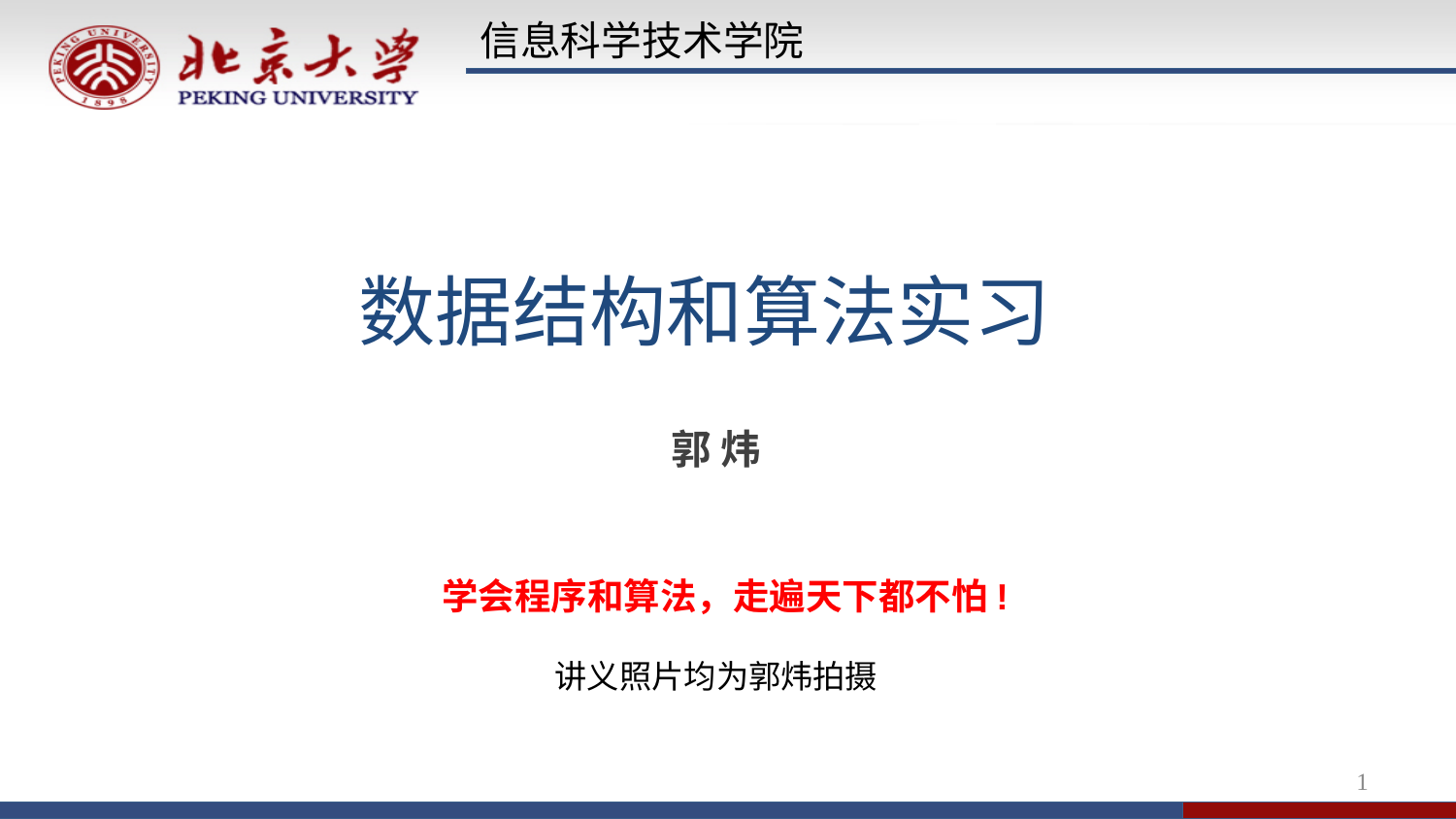

信息科学技术学院
# 数据结构和算法实习
郭 炜

 学会程序和算法，走遍天下都不怕!

讲义照片均为郭炜拍摄
1